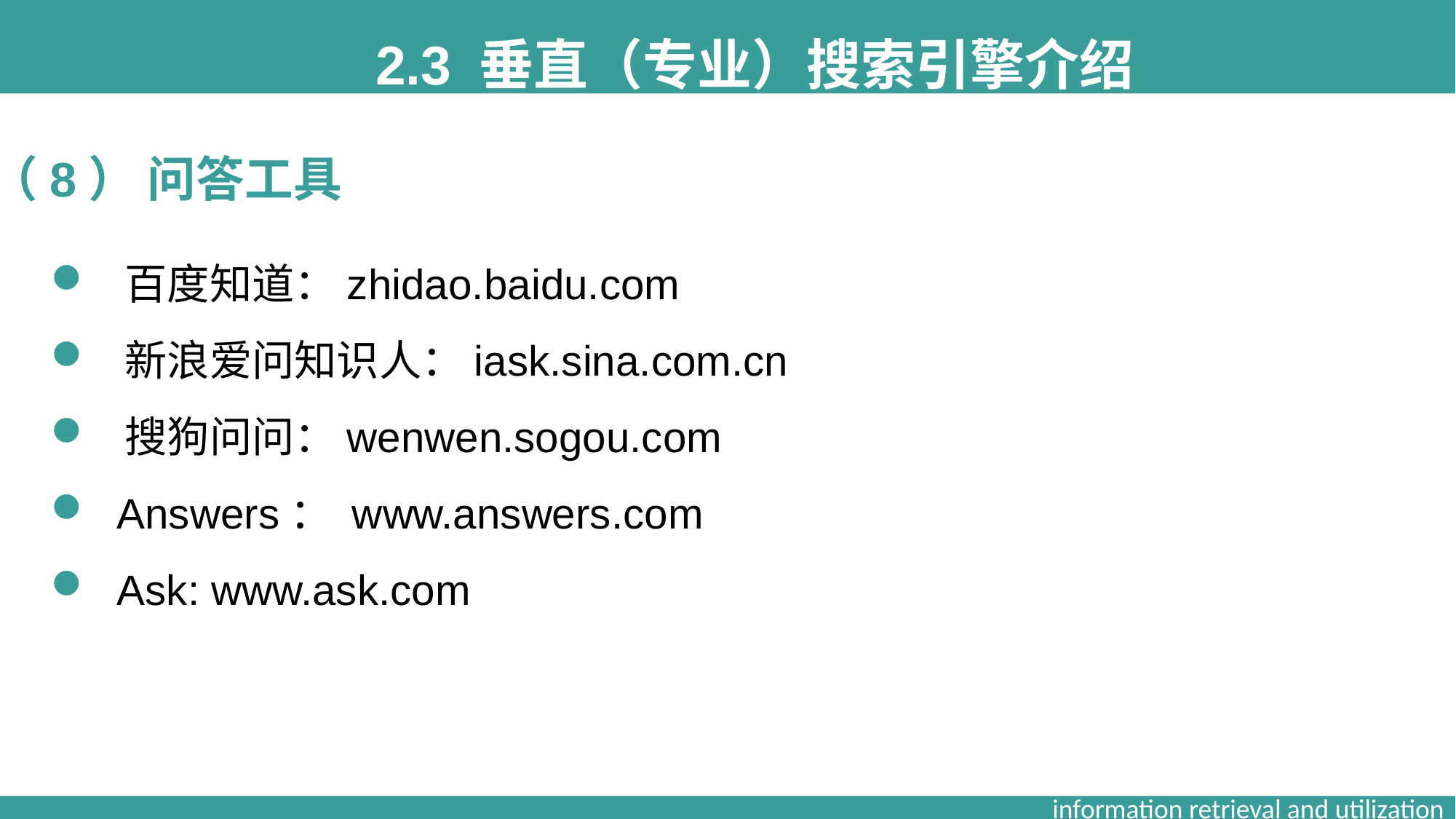

2.3 垂直（专业）搜索引擎介绍
（8） 问答工具
 百度知道：zhidao.baidu.com
 新浪爱问知识人：iask.sina.com.cn
 搜狗问问：wenwen.sogou.com
 Answers： www.answers.com
 Ask: www.ask.com
information retrieval and utilization